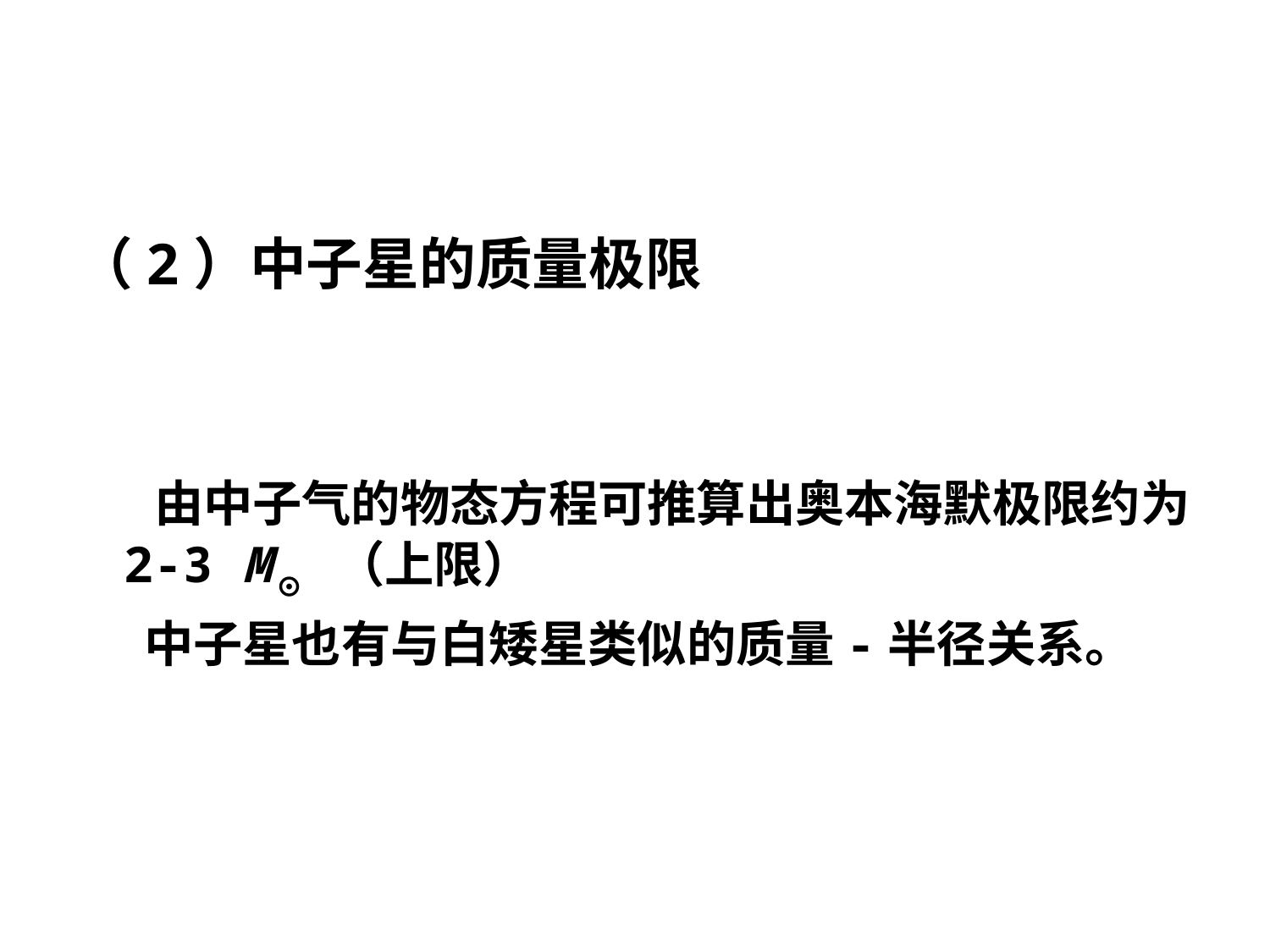

（2）中子星的质量极限

     由中子气的物态方程可推算出奥本海默极限约为2-3 M⊙ （上限）
     中子星也有与白矮星类似的质量-半径关系。